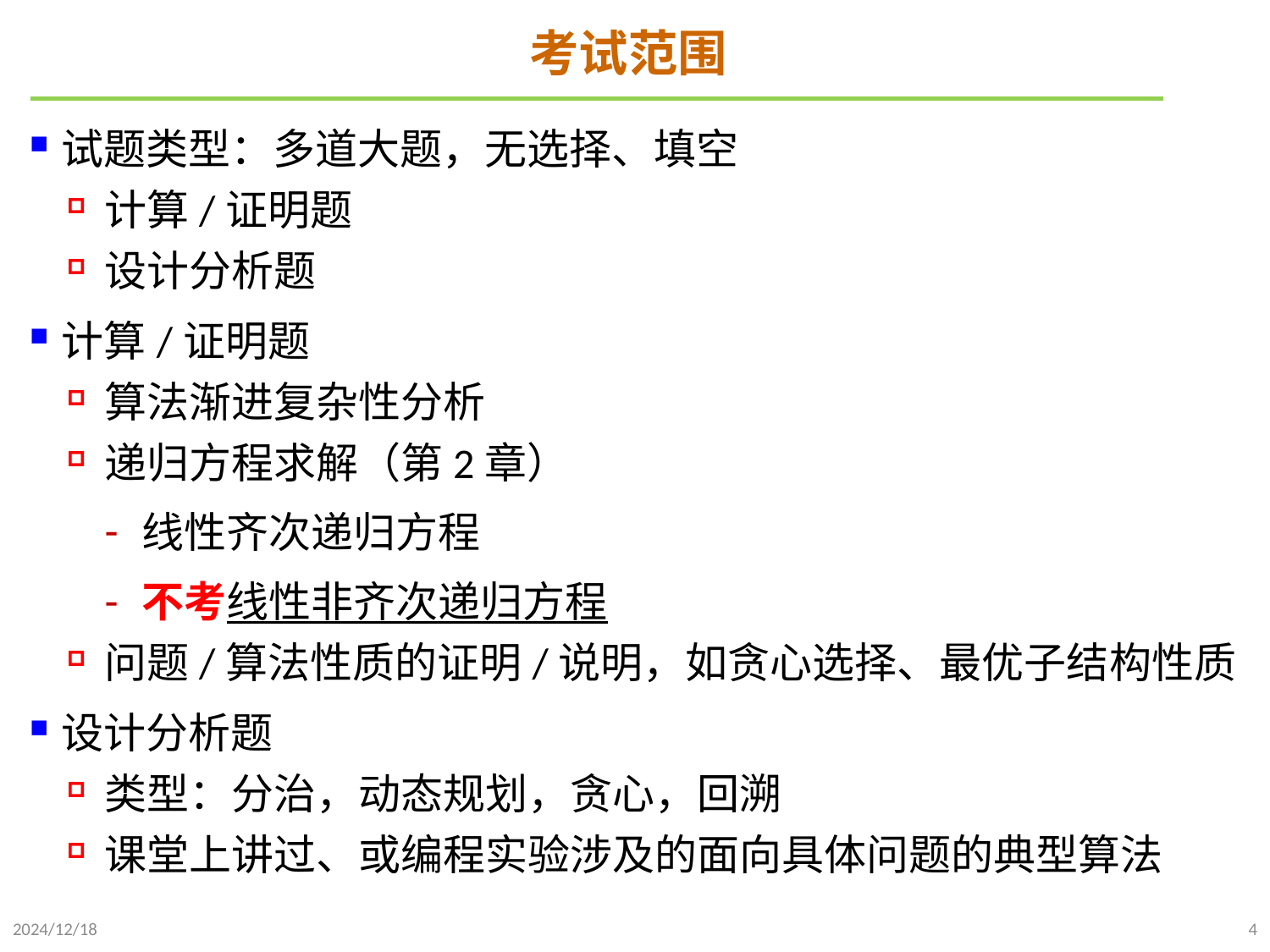

# 考试范围
试题类型：多道大题，无选择、填空
计算/证明题
设计分析题
计算/证明题
算法渐进复杂性分析
递归方程求解（第2章）
线性齐次递归方程
不考线性非齐次递归方程
问题/算法性质的证明/说明，如贪心选择、最优子结构性质
设计分析题
类型：分治，动态规划，贪心，回溯
课堂上讲过、或编程实验涉及的面向具体问题的典型算法

2024/12/18
4